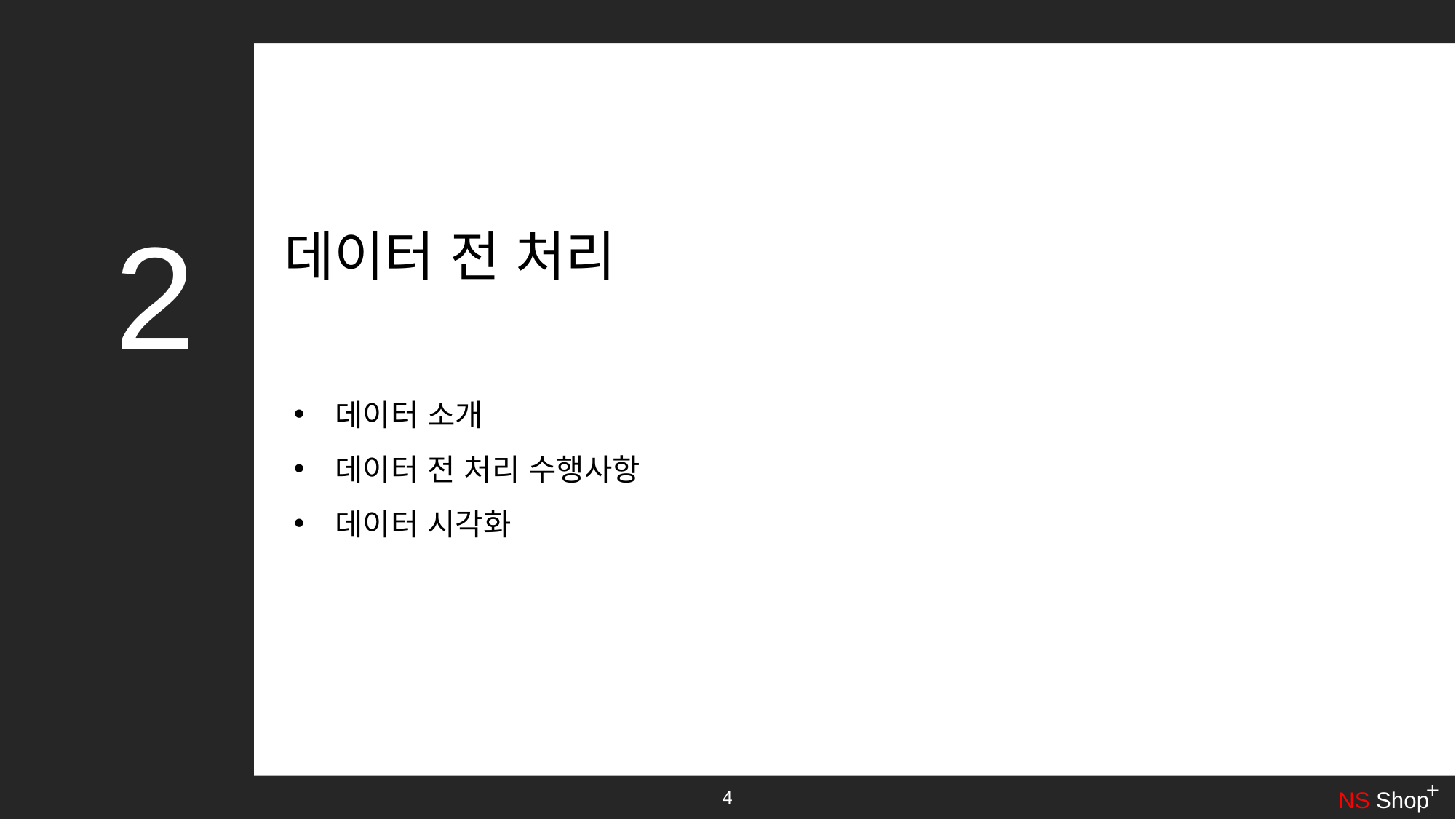

2
데이터 전 처리
데이터 소개
데이터 전 처리 수행사항
데이터 시각화
+
NS Shop
4